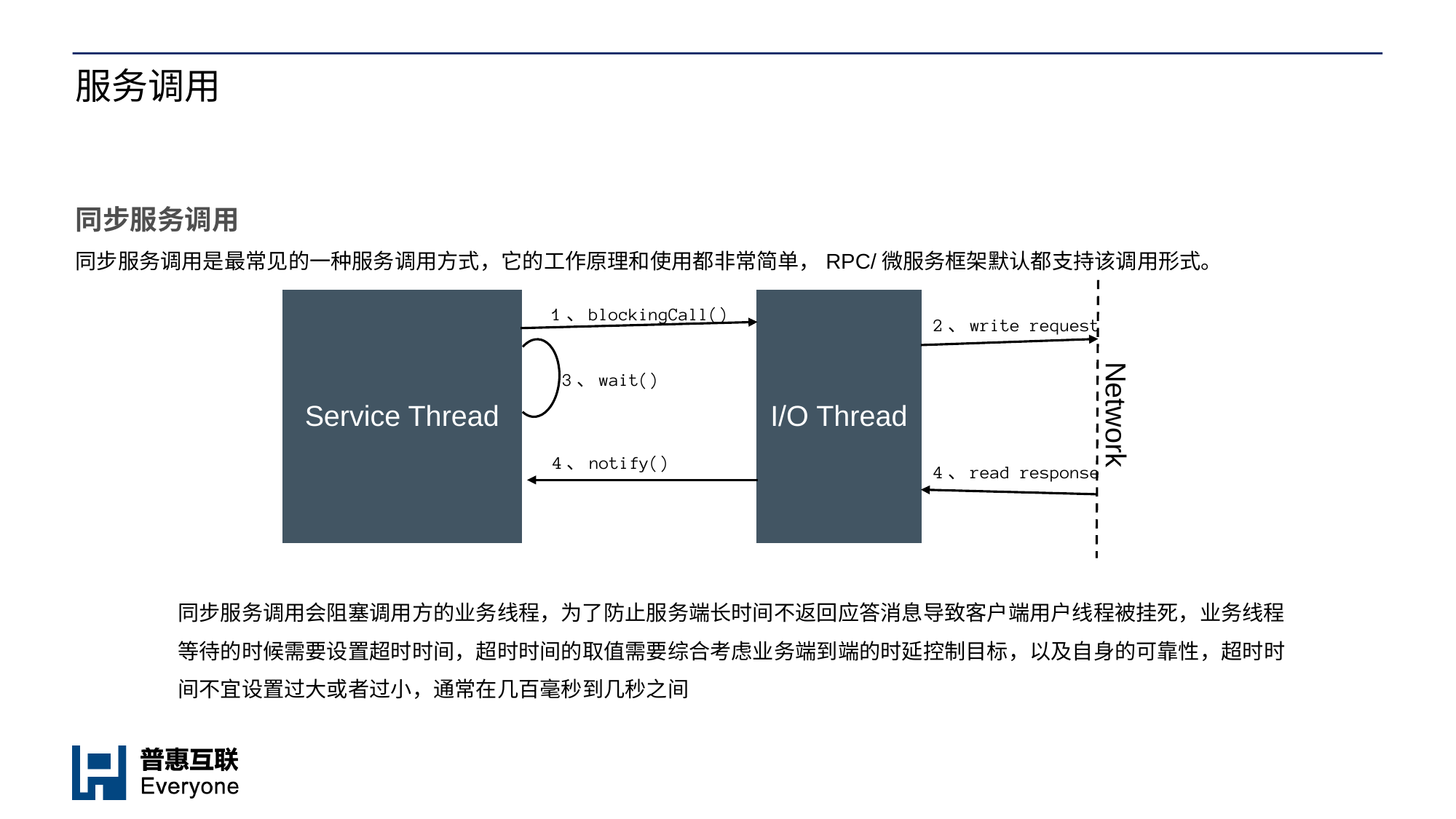

# 服务调用
同步服务调用
同步服务调用是最常见的一种服务调用方式，它的工作原理和使用都非常简单，RPC/微服务框架默认都支持该调用形式。

Service Thread
I/O Thread
1、blockingCall()
2、write request

Network
3、wait()
4、notify()
4、read response
同步服务调用会阻塞调用方的业务线程，为了防止服务端长时间不返回应答消息导致客户端用户线程被挂死，业务线程等待的时候需要设置超时时间，超时时间的取值需要综合考虑业务端到端的时延控制目标，以及自身的可靠性，超时时间不宜设置过大或者过小，通常在几百毫秒到几秒之间